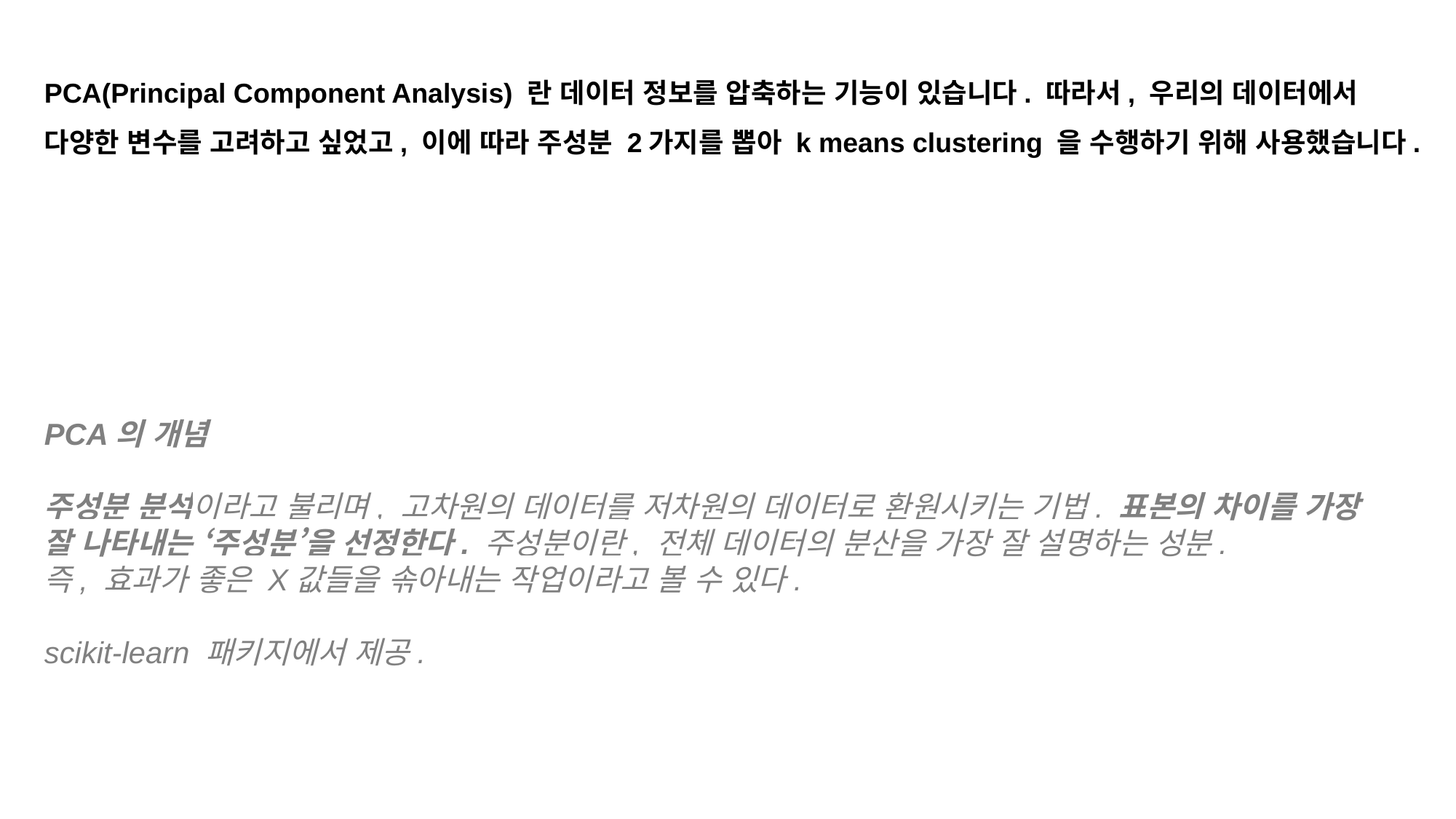

PCA(Principal Component Analysis) 란 데이터 정보를 압축하는 기능이 있습니다. 따라서, 우리의 데이터에서 다양한 변수를 고려하고 싶었고, 이에 따라 주성분 2가지를 뽑아 k means clustering 을 수행하기 위해 사용했습니다.
PCA의 개념

주성분 분석이라고 불리며, 고차원의 데이터를 저차원의 데이터로 환원시키는 기법. 표본의 차이를 가장 잘 나타내는 ‘주성분’을 선정한다. 주성분이란, 전체 데이터의 분산을 가장 잘 설명하는 성분.
즉, 효과가 좋은 X값들을 솎아내는 작업이라고 볼 수 있다.
scikit-learn 패키지에서 제공.